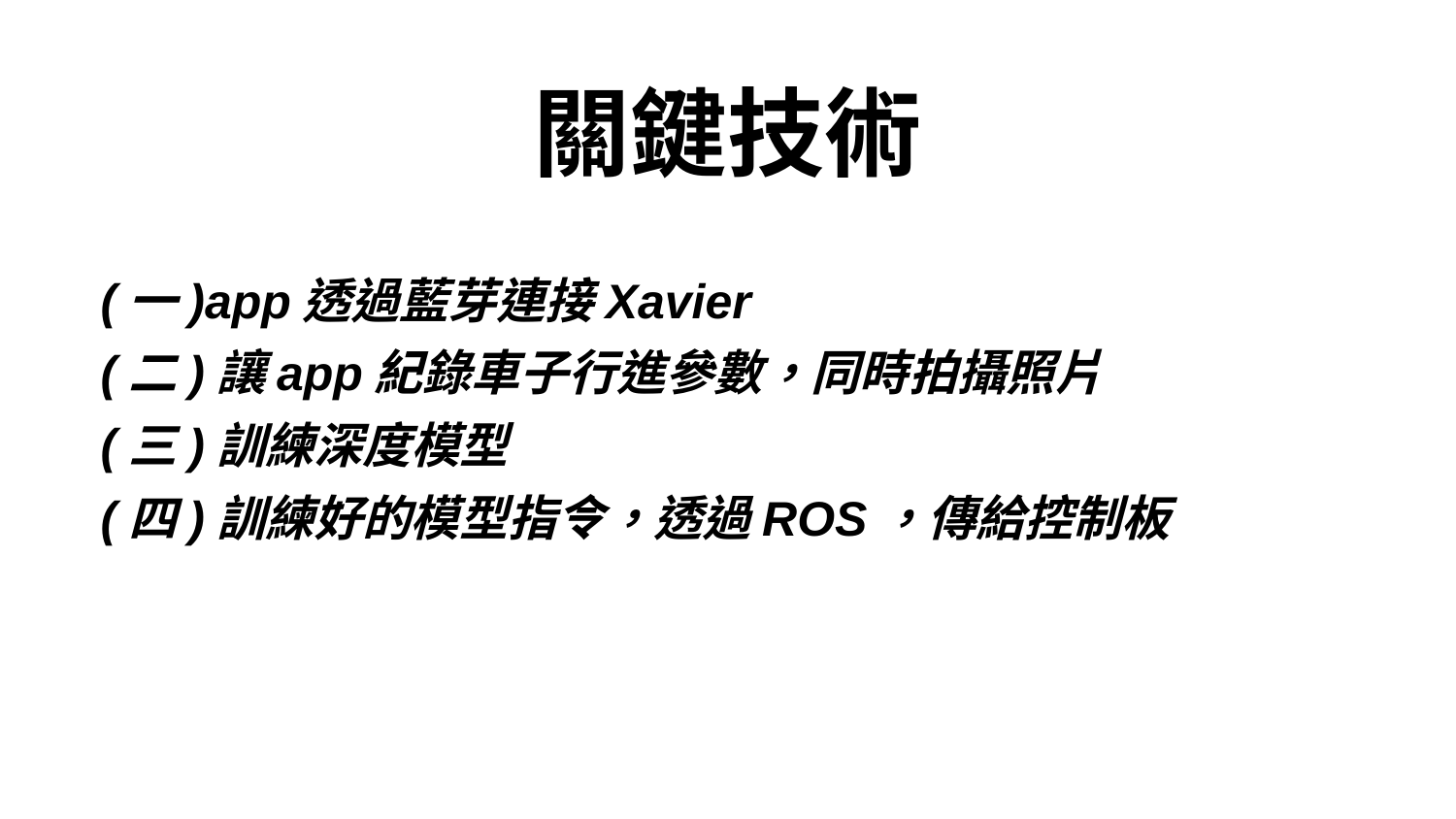

# 關鍵技術

(一)app透過藍芽連接Xavier
(二)讓app紀錄車子行進參數，同時拍攝照片
(三)訓練深度模型
(四)訓練好的模型指令，透過ROS，傳給控制板